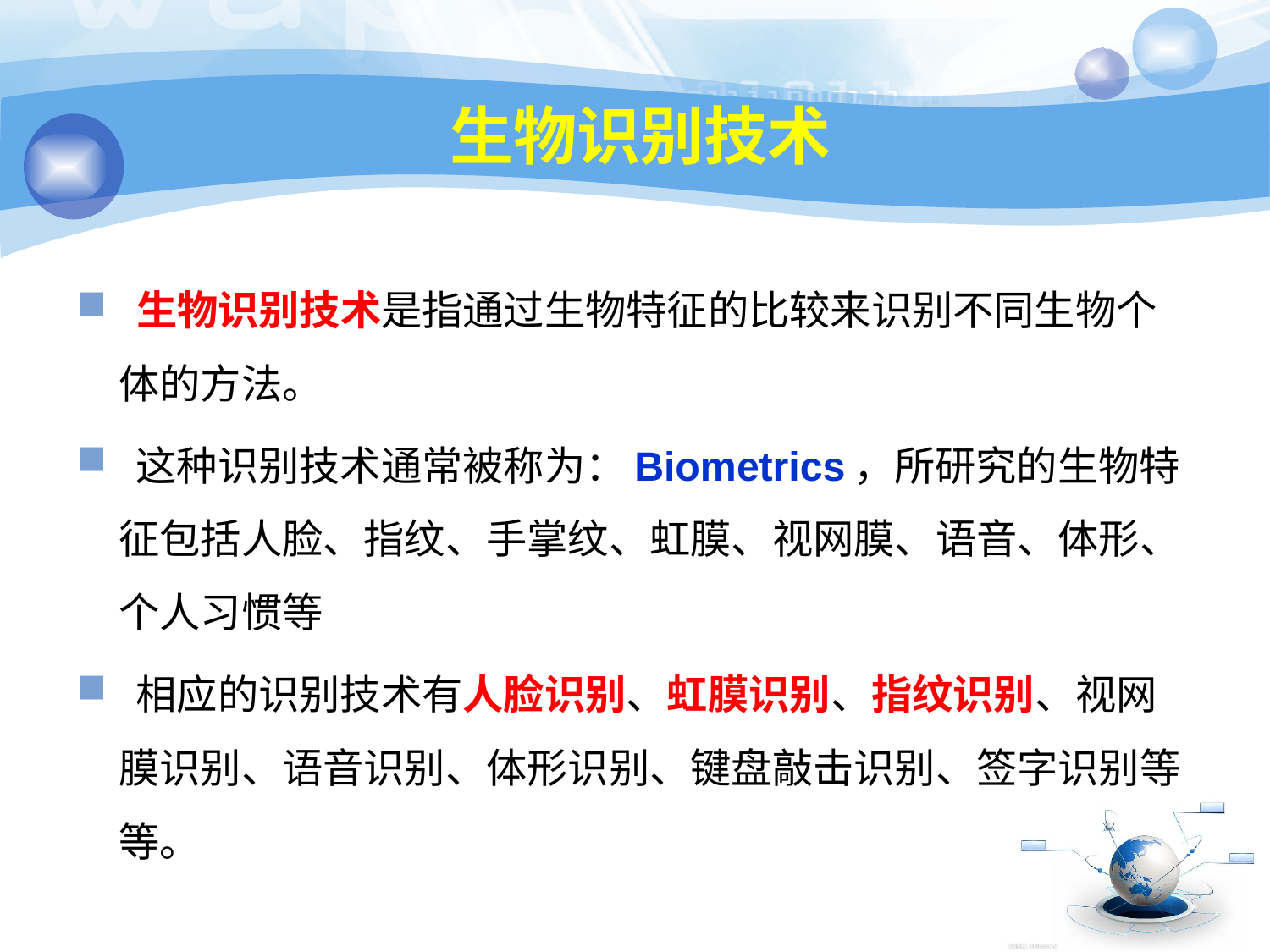

# 生物识别技术
 生物识别技术是指通过生物特征的比较来识别不同生物个体的方法。
 这种识别技术通常被称为：Biometrics，所研究的生物特征包括人脸、指纹、手掌纹、虹膜、视网膜、语音、体形、个人习惯等
 相应的识别技术有人脸识别、虹膜识别、指纹识别、视网膜识别、语音识别、体形识别、键盘敲击识别、签字识别等等。